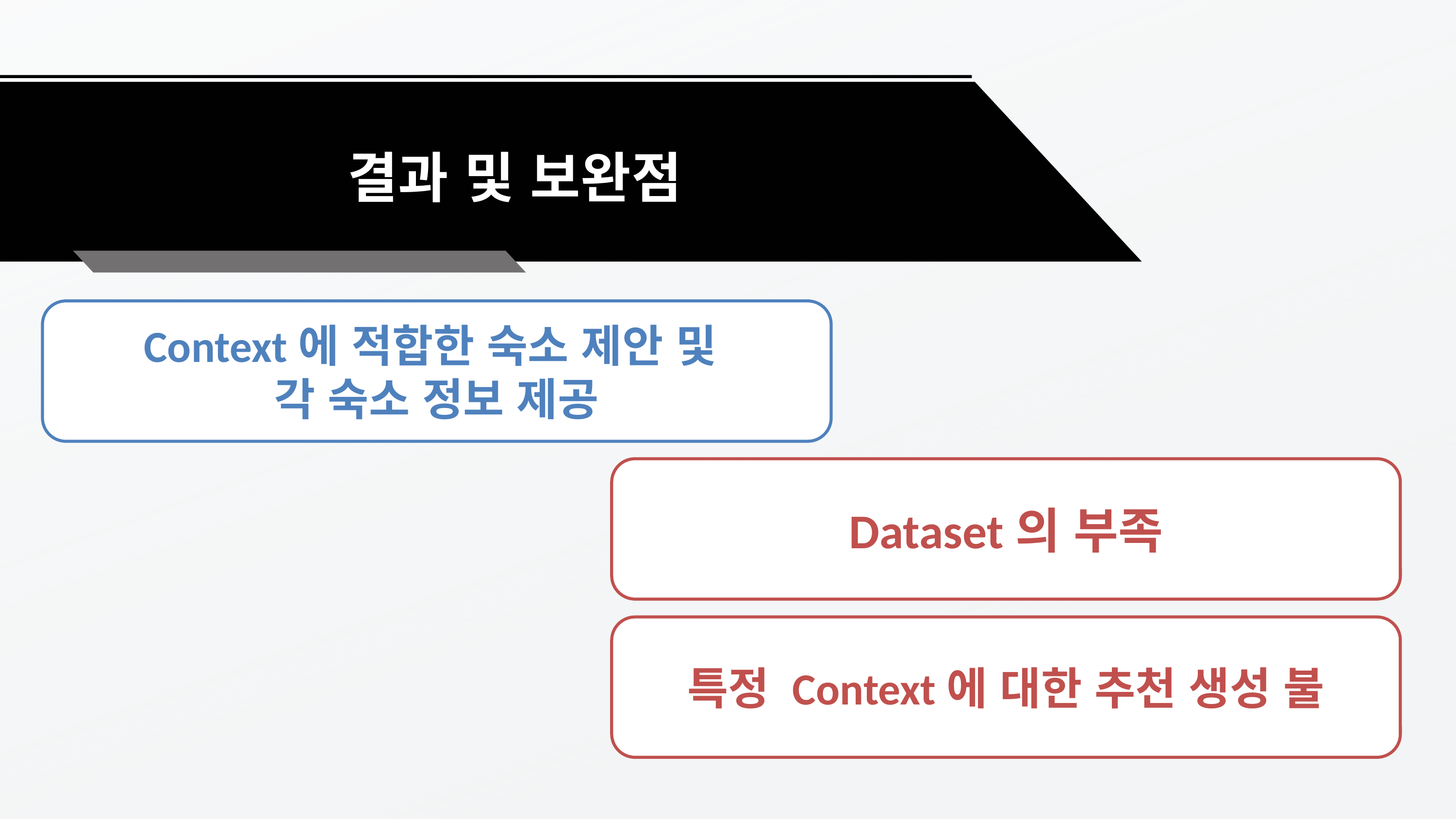

결과 및 보완점

Context에 적합한 숙소 제안 및
각 숙소 정보 제공
Dataset의 부족
특정 Context에 대한 추천 생성 불